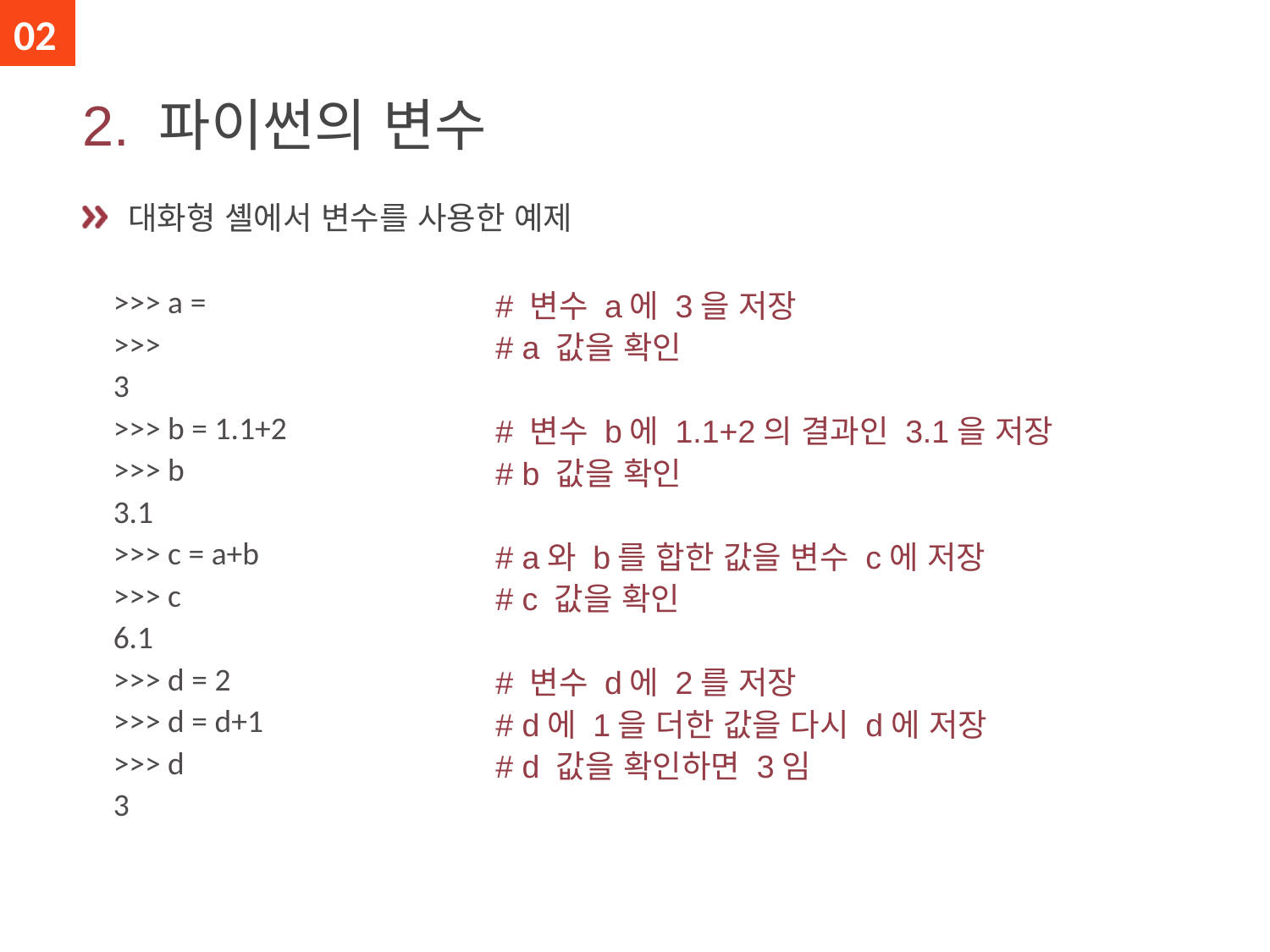

02
# 2. 파이썬의 변수
 대화형 셸에서 변수를 사용한 예제
>>> a =
>>>
3
>>> b = 1.1+2
>>> b
3.1
>>> c = a+b
>>> c
6.1
>>> d = 2
>>> d = d+1
>>> d
3
# 변수 a에 3을 저장
# a 값을 확인
# 변수 b에 1.1+2의 결과인 3.1을 저장
# b 값을 확인
# a와 b를 합한 값을 변수 c에 저장
# c 값을 확인
# 변수 d에 2를 저장
# d에 1을 더한 값을 다시 d에 저장
# d 값을 확인하면 3임